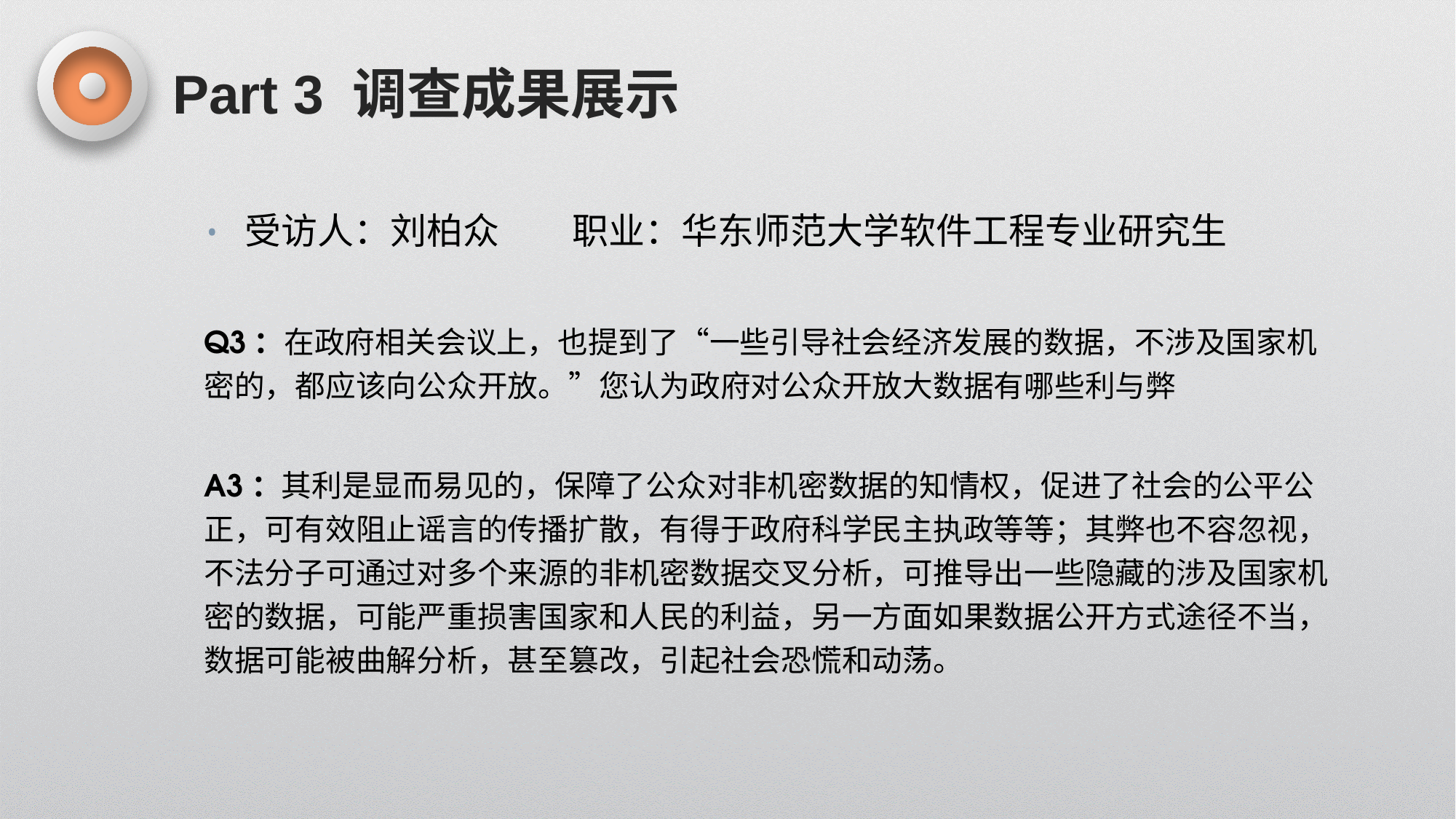

Part 3 调查成果展示
受访人：刘柏众  	职业：华东师范大学软件工程专业研究生

Q3：在政府相关会议上，也提到了“一些引导社会经济发展的数据，不涉及国家机密的，都应该向公众开放。”您认为政府对公众开放大数据有哪些利与弊

A3：其利是显而易见的，保障了公众对非机密数据的知情权，促进了社会的公平公正，可有效阻止谣言的传播扩散，有得于政府科学民主执政等等；其弊也不容忽视，不法分子可通过对多个来源的非机密数据交叉分析，可推导出一些隐藏的涉及国家机密的数据，可能严重损害国家和人民的利益，另一方面如果数据公开方式途径不当，数据可能被曲解分析，甚至篡改，引起社会恐慌和动荡。